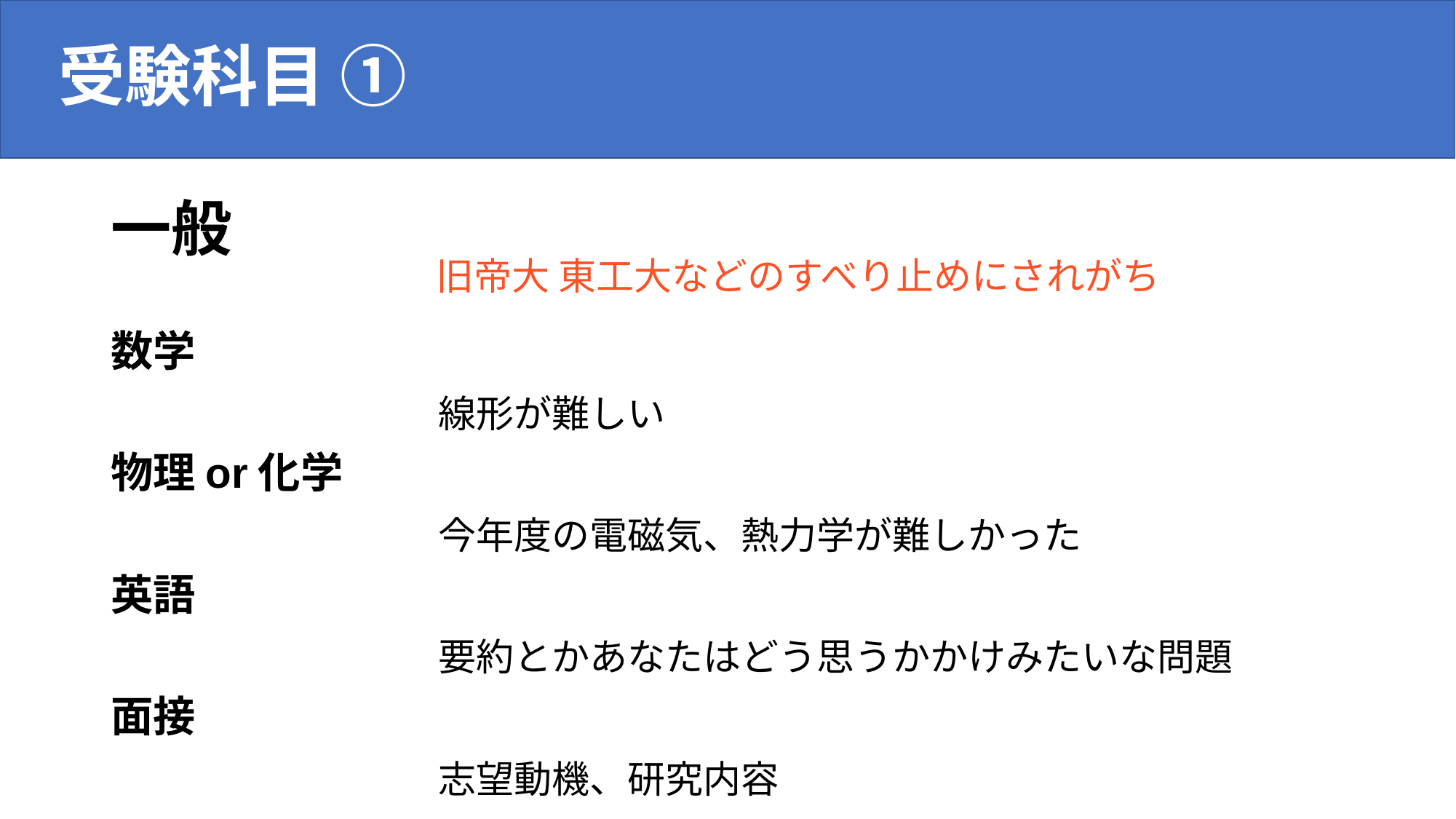

# 受験科目 ①
一般
数学
			線形が難しい
物理or化学
			今年度の電磁気、熱力学が難しかった
英語
			要約とかあなたはどう思うかかけみたいな問題
面接
			志望動機、研究内容
旧帝大 東工大などのすべり止めにされがち